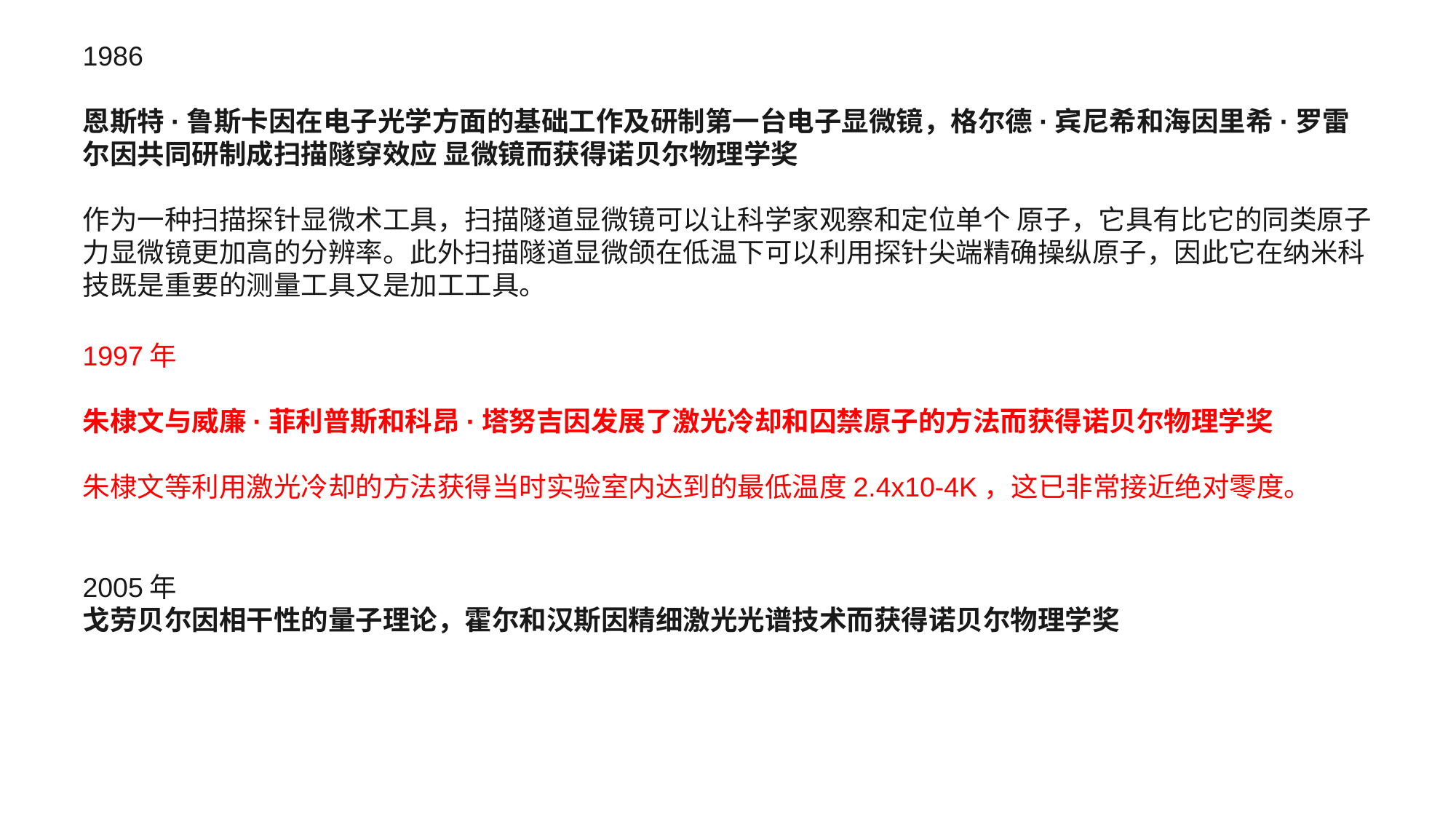

1986

恩斯特·鲁斯卡因在电子光学方面的基础工作及研制第一台电子显微镜，格尔德·宾尼希和海因里希·罗雷尔因共同研制成扫描隧穿效应 显微镜而获得诺贝尔物理学奖

作为一种扫描探针显微术工具，扫描隧道显微镜可以让科学家观察和定位单个 原子，它具有比它的同类原子力显微镜更加高的分辨率。此外扫描隧道显微颌在低温下可以利用探针尖端精确操纵原子，因此它在纳米科技既是重要的测量工具又是加工工具。
1997年

朱棣文与威廉·菲利普斯和科昂·塔努吉因发展了激光冷却和囚禁原子的方法而获得诺贝尔物理学奖

朱棣文等利用激光冷却的方法获得当时实验室内达到的最低温度2.4x10-4K，这已非常接近绝对零度。
2005年
戈劳贝尔因相干性的量子理论，霍尔和汉斯因精细激光光谱技术而获得诺贝尔物理学奖